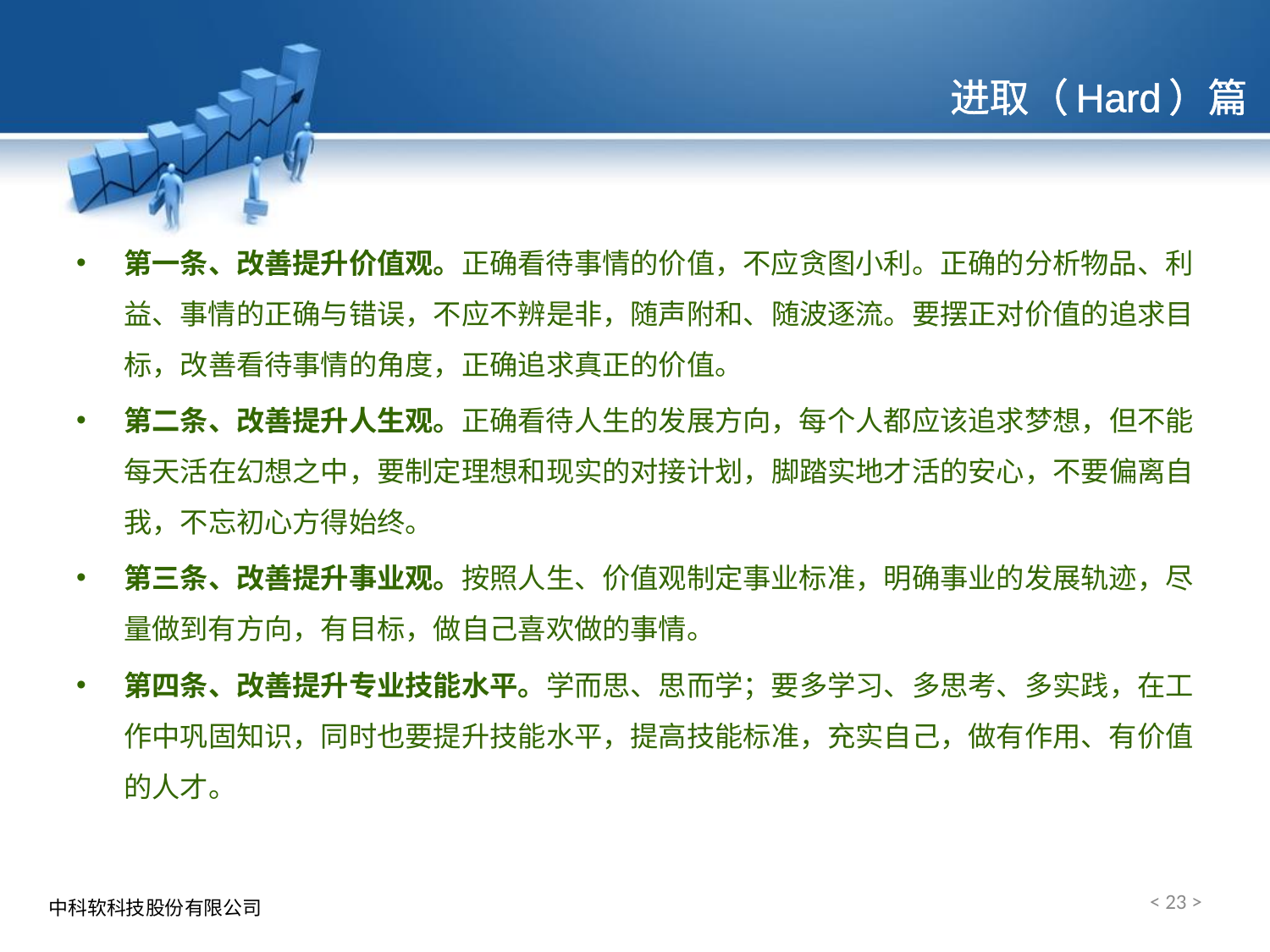

# 进取（Hard）篇
第一条、改善提升价值观。正确看待事情的价值，不应贪图小利。正确的分析物品、利益、事情的正确与错误，不应不辨是非，随声附和、随波逐流。要摆正对价值的追求目标，改善看待事情的角度，正确追求真正的价值。
第二条、改善提升人生观。正确看待人生的发展方向，每个人都应该追求梦想，但不能每天活在幻想之中，要制定理想和现实的对接计划，脚踏实地才活的安心，不要偏离自我，不忘初心方得始终。
第三条、改善提升事业观。按照人生、价值观制定事业标准，明确事业的发展轨迹，尽量做到有方向，有目标，做自己喜欢做的事情。
第四条、改善提升专业技能水平。学而思、思而学；要多学习、多思考、多实践，在工作中巩固知识，同时也要提升技能水平，提高技能标准，充实自己，做有作用、有价值的人才。